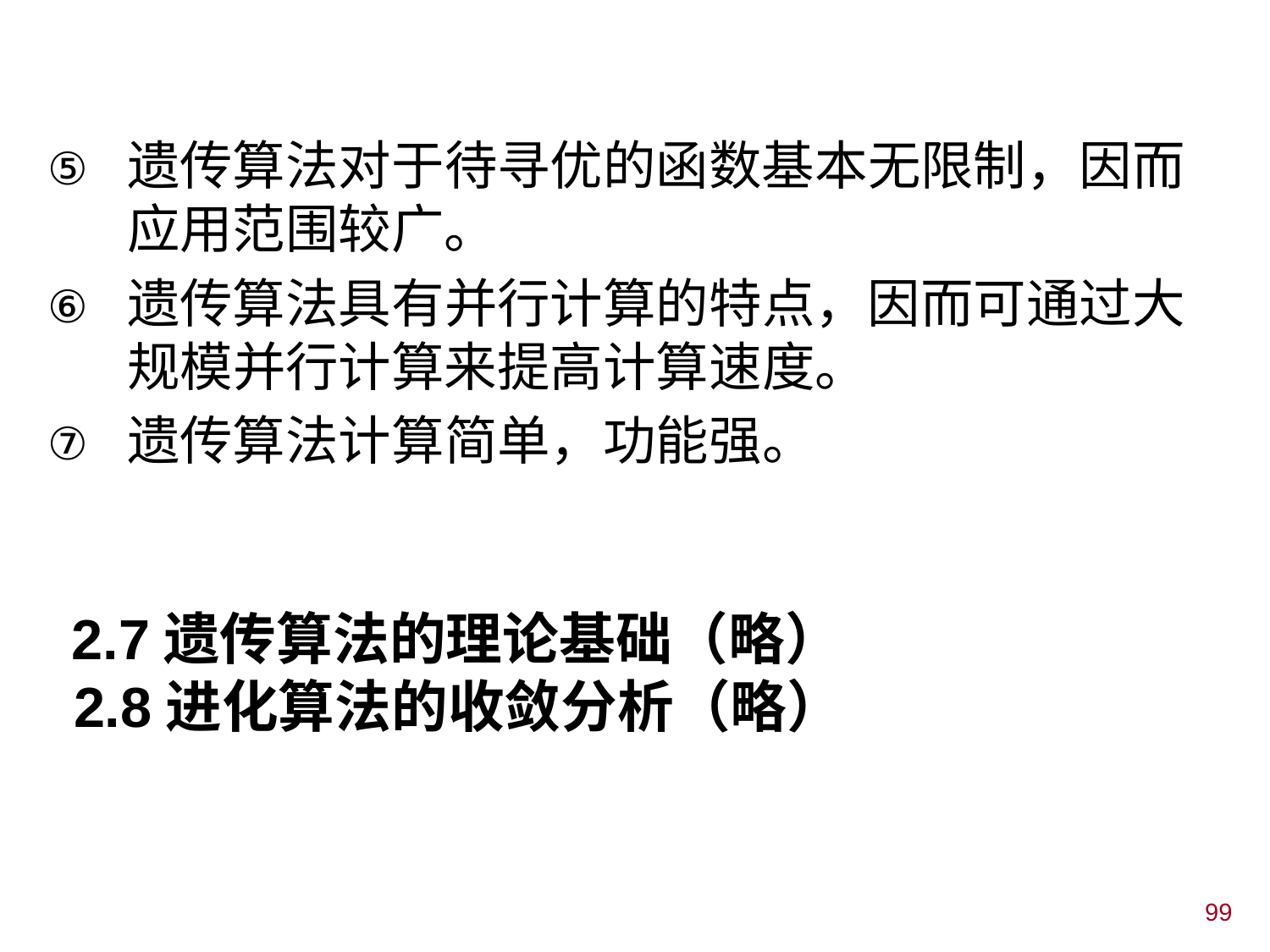

#
遗传算法对于待寻优的函数基本无限制，因而应用范围较广。
遗传算法具有并行计算的特点，因而可通过大规模并行计算来提高计算速度。
遗传算法计算简单，功能强。
2.7遗传算法的理论基础（略）
 2.8进化算法的收敛分析（略）
99